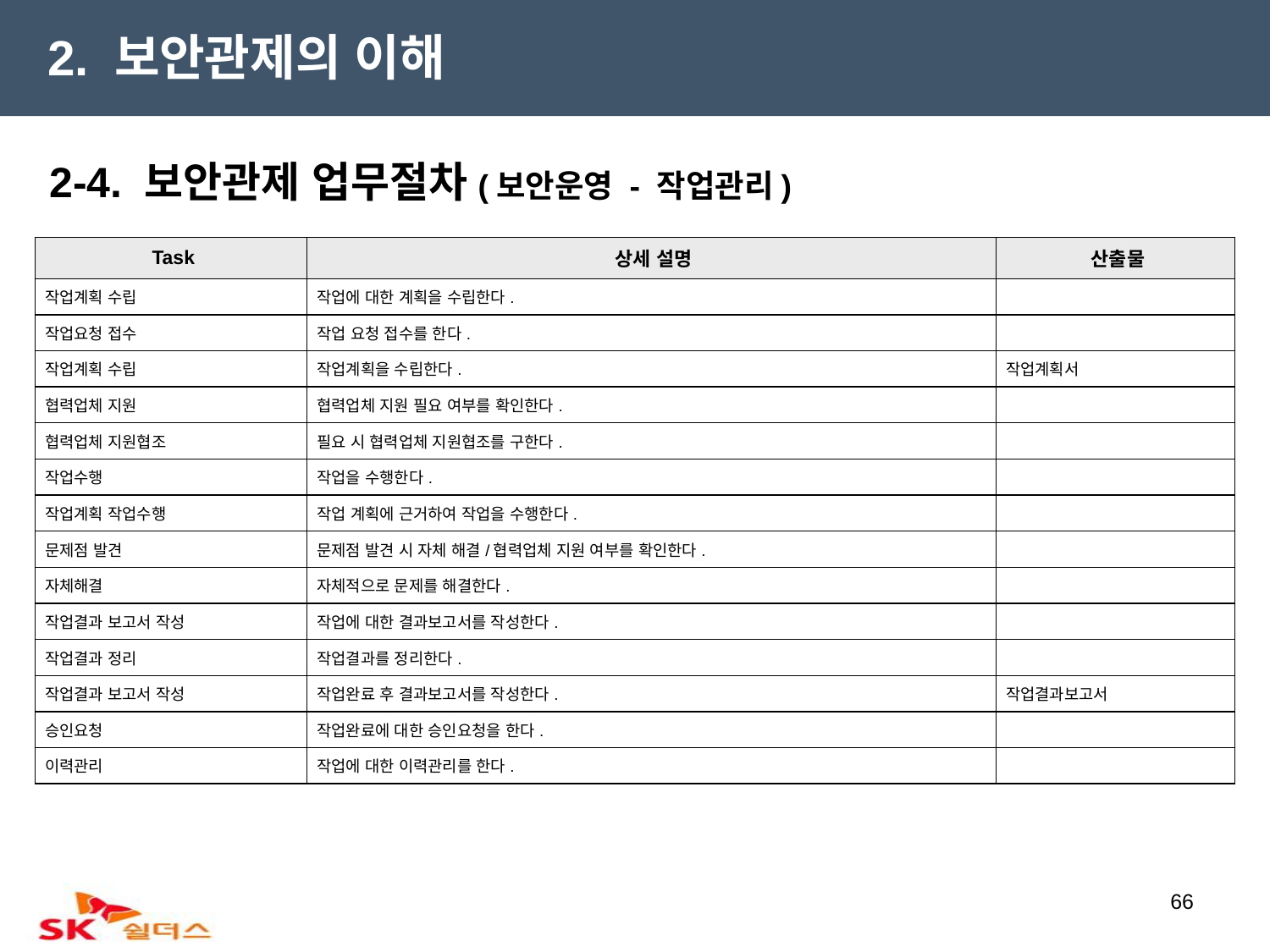

2. 보안관제의 이해
2-4. 보안관제 업무절차(보안운영 - 작업관리)
| Task | 상세 설명 | 산출물 |
| --- | --- | --- |
| 작업계획 수립 | 작업에 대한 계획을 수립한다. |  |
| 작업요청 접수 | 작업 요청 접수를 한다. |  |
| 작업계획 수립 | 작업계획을 수립한다. | 작업계획서 |
| 협력업체 지원 | 협력업체 지원 필요 여부를 확인한다. |  |
| 협력업체 지원협조 | 필요 시 협력업체 지원협조를 구한다. |  |
| 작업수행 | 작업을 수행한다. |  |
| 작업계획 작업수행 | 작업 계획에 근거하여 작업을 수행한다. |  |
| 문제점 발견 | 문제점 발견 시 자체 해결/협력업체 지원 여부를 확인한다. |  |
| 자체해결 | 자체적으로 문제를 해결한다. |  |
| 작업결과 보고서 작성 | 작업에 대한 결과보고서를 작성한다. |  |
| 작업결과 정리 | 작업결과를 정리한다. |  |
| 작업결과 보고서 작성 | 작업완료 후 결과보고서를 작성한다. | 작업결과보고서 |
| 승인요청 | 작업완료에 대한 승인요청을 한다. |  |
| 이력관리 | 작업에 대한 이력관리를 한다. |  |
66